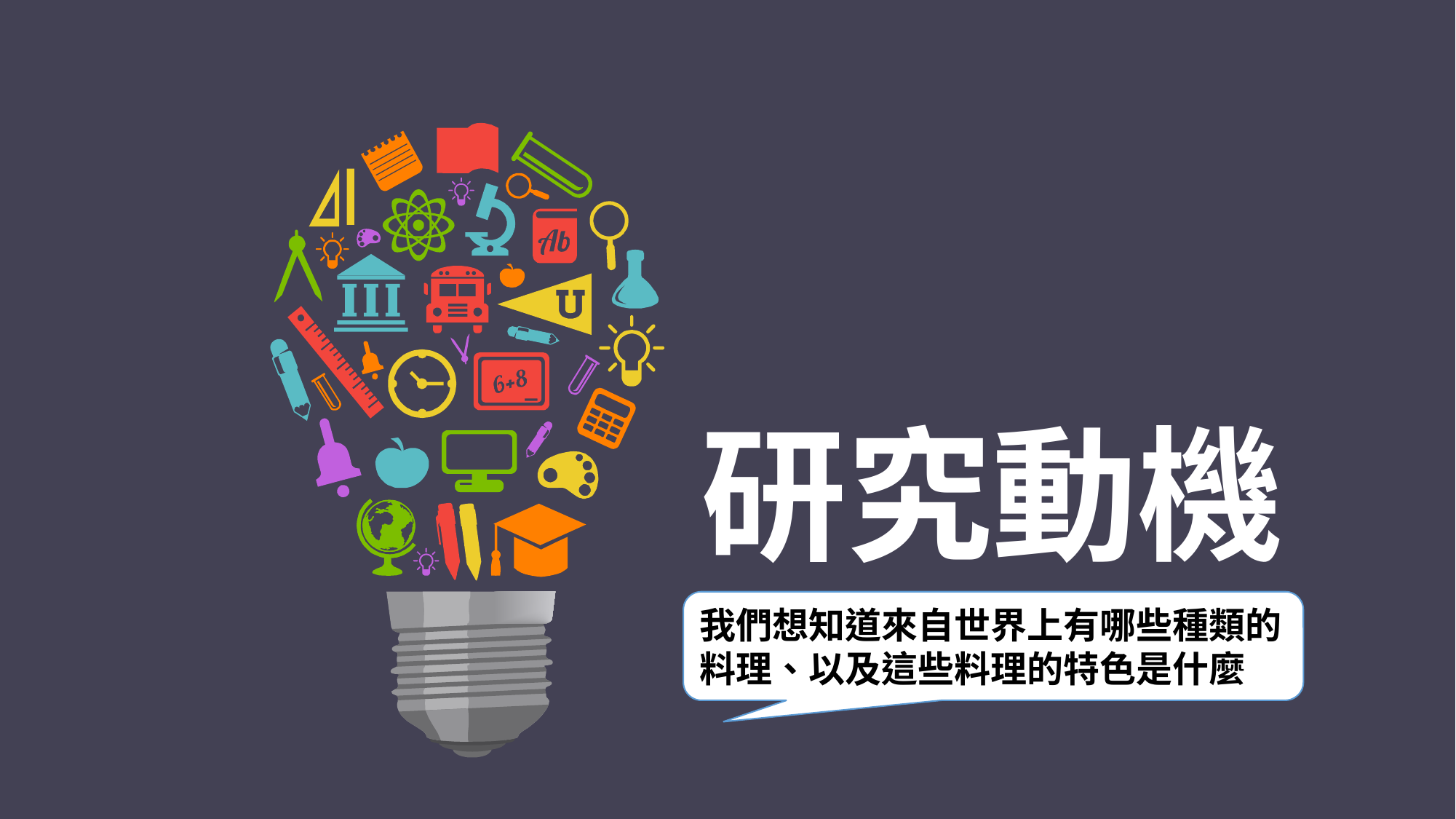

研究動機

我們想知道來自世界上有哪些種類的料理、以及這些料理的特色是什麼